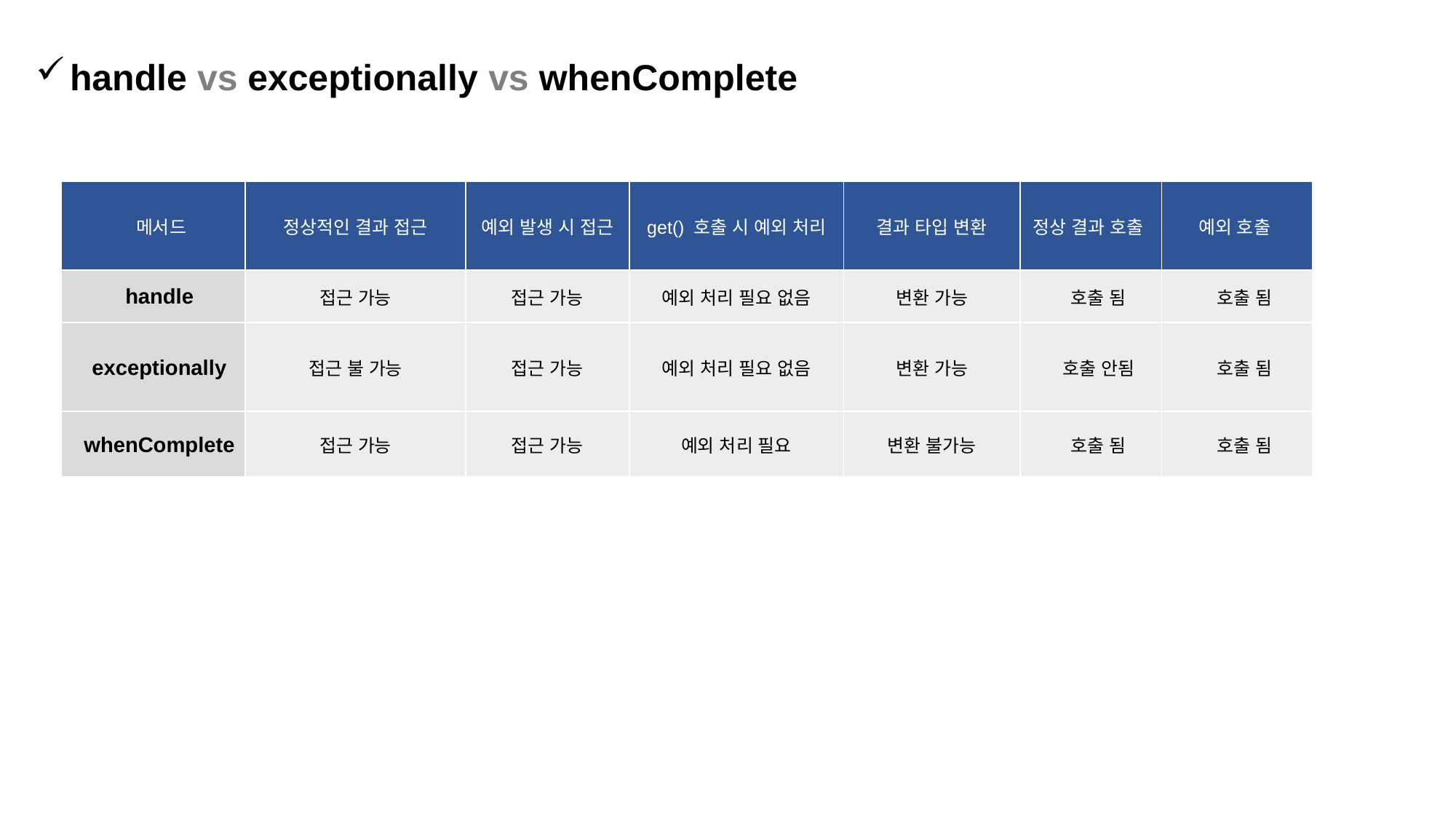

handle vs exceptionally vs whenComplete
| 메서드 | 정상적인 결과 접근 | 예외 발생 시 접근 | get() 호출 시 예외 처리 | 결과 타입 변환 | 정상 결과 호출 | 예외 호출 |
| --- | --- | --- | --- | --- | --- | --- |
| handle | 접근 가능 | 접근 가능 | 예외 처리 필요 없음 | 변환 가능 | 호출 됨 | 호출 됨 |
| exceptionally | 접근 불 가능 | 접근 가능 | 예외 처리 필요 없음 | 변환 가능 | 호출 안됨 | 호출 됨 |
| whenComplete | 접근 가능 | 접근 가능 | 예외 처리 필요 | 변환 불가능 | 호출 됨 | 호출 됨 |